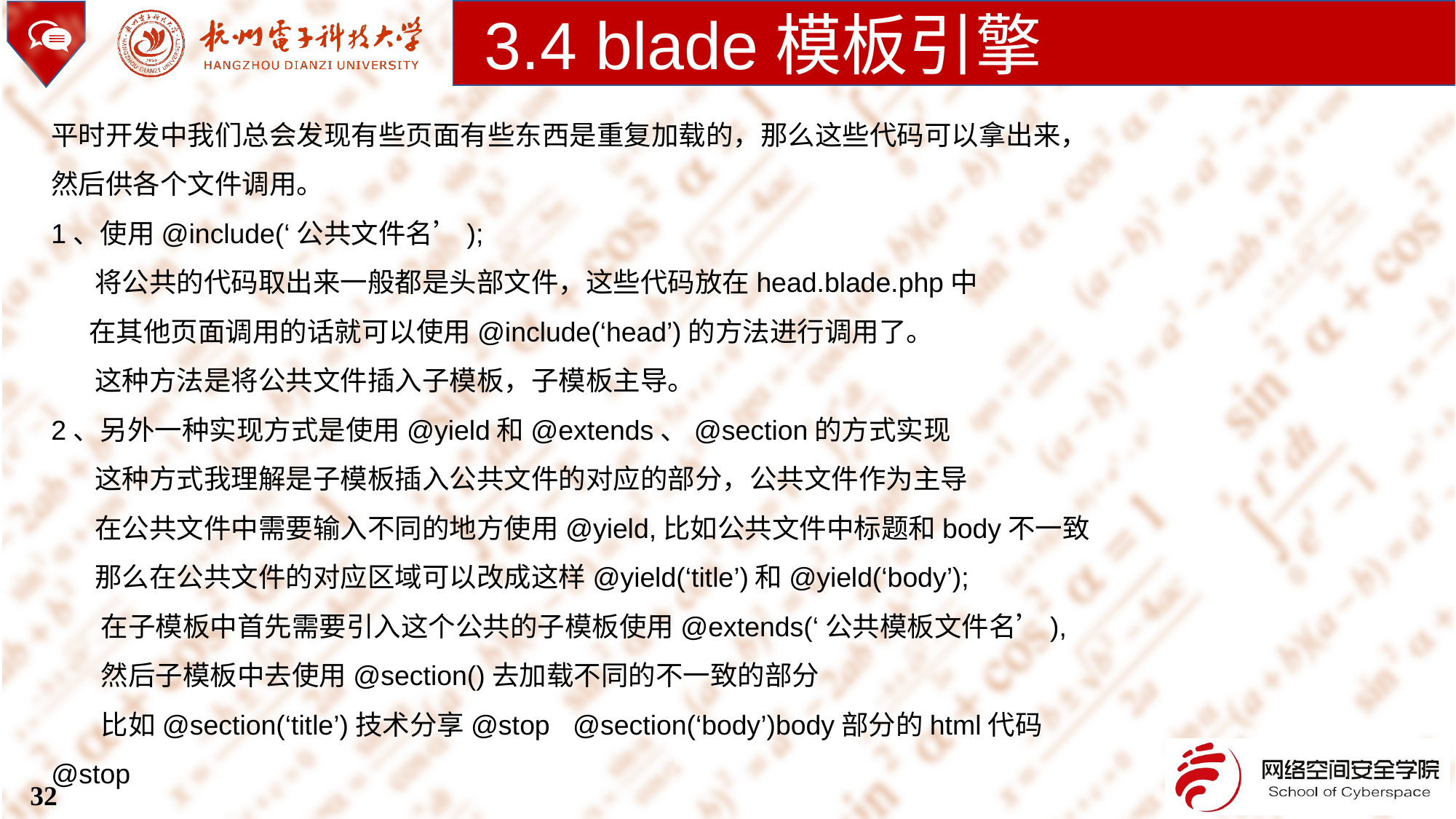

3.4 blade模板引擎
平时开发中我们总会发现有些页面有些东西是重复加载的，那么这些代码可以拿出来，然后供各个文件调用。
1、使用@include(‘公共文件名’);
      将公共的代码取出来一般都是头部文件，这些代码放在head.blade.php中
     在其他页面调用的话就可以使用@include(‘head’)的方法进行调用了。
      这种方法是将公共文件插入子模板，子模板主导。
2、另外一种实现方式是使用@yield和@extends、@section的方式实现
      这种方式我理解是子模板插入公共文件的对应的部分，公共文件作为主导
      在公共文件中需要输入不同的地方使用@yield,比如公共文件中标题和body不一致
      那么在公共文件的对应区域可以改成这样@yield(‘title’)和@yield(‘body’);
       在子模板中首先需要引入这个公共的子模板使用@extends(‘公共模板文件名’),
       然后子模板中去使用@section()去加载不同的不一致的部分
       比如@section(‘title’)技术分享@stop   @section(‘body’)body部分的html代码@stop
32